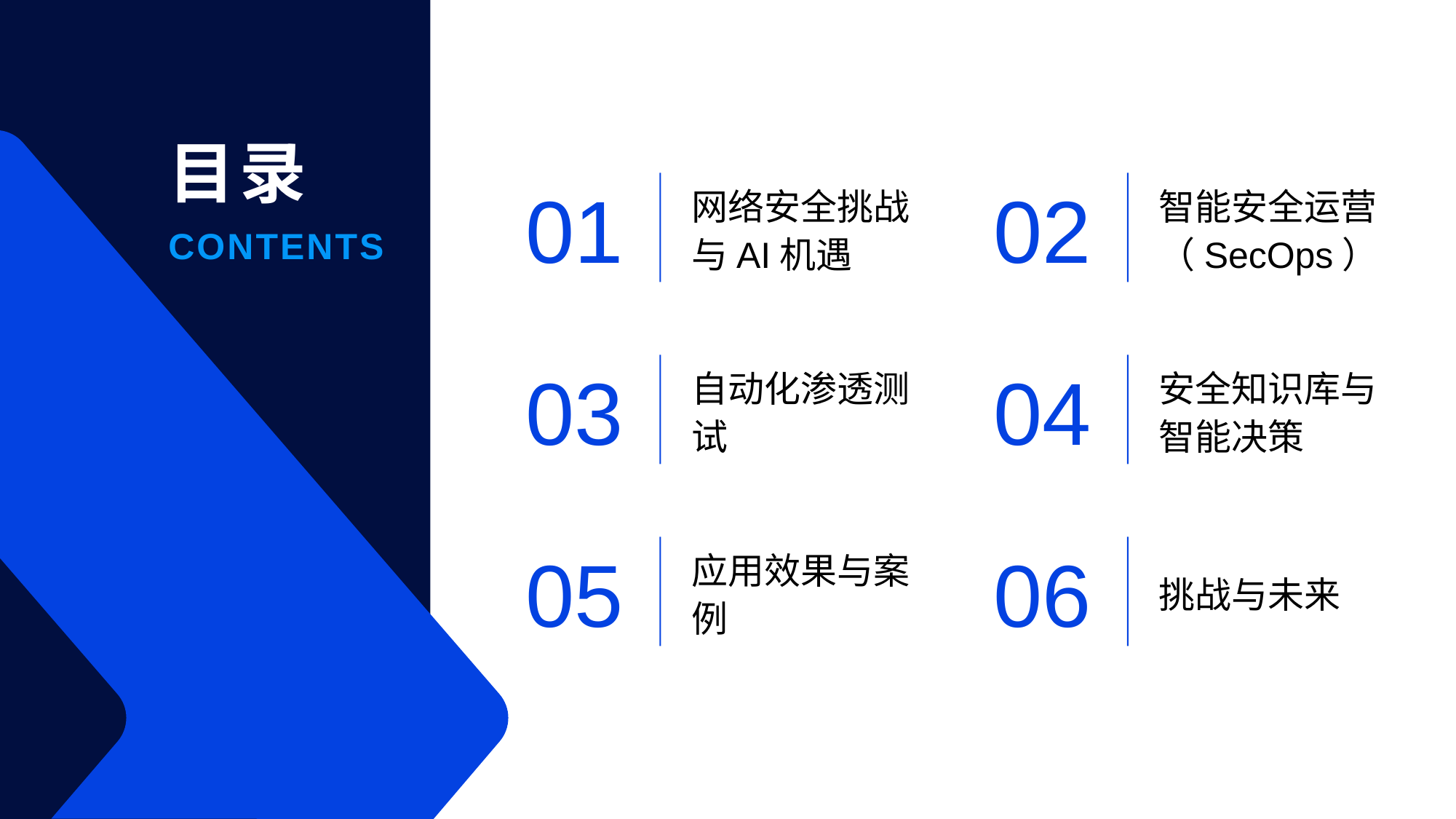

目录
01
02

网络安全挑战与AI机遇

智能安全运营（SecOps）
03
04

自动化渗透测试

安全知识库与智能决策
05
06

应用效果与案例

挑战与未来
CONTENTS